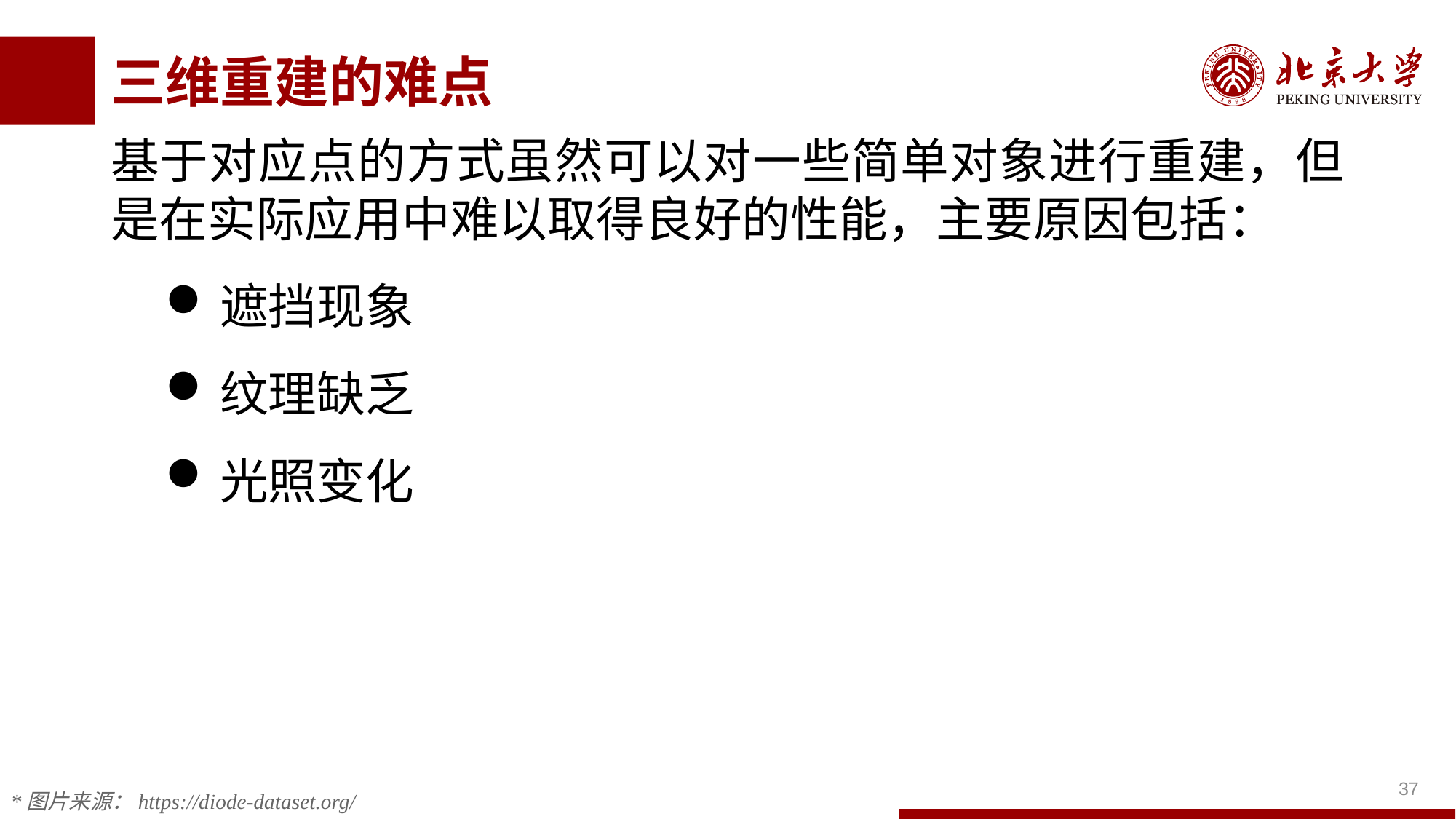

# 三维重建的难点
基于对应点的方式虽然可以对一些简单对象进行重建，但是在实际应用中难以取得良好的性能，主要原因包括：
遮挡现象
纹理缺乏
光照变化

37
*图片来源：https://diode-dataset.org/